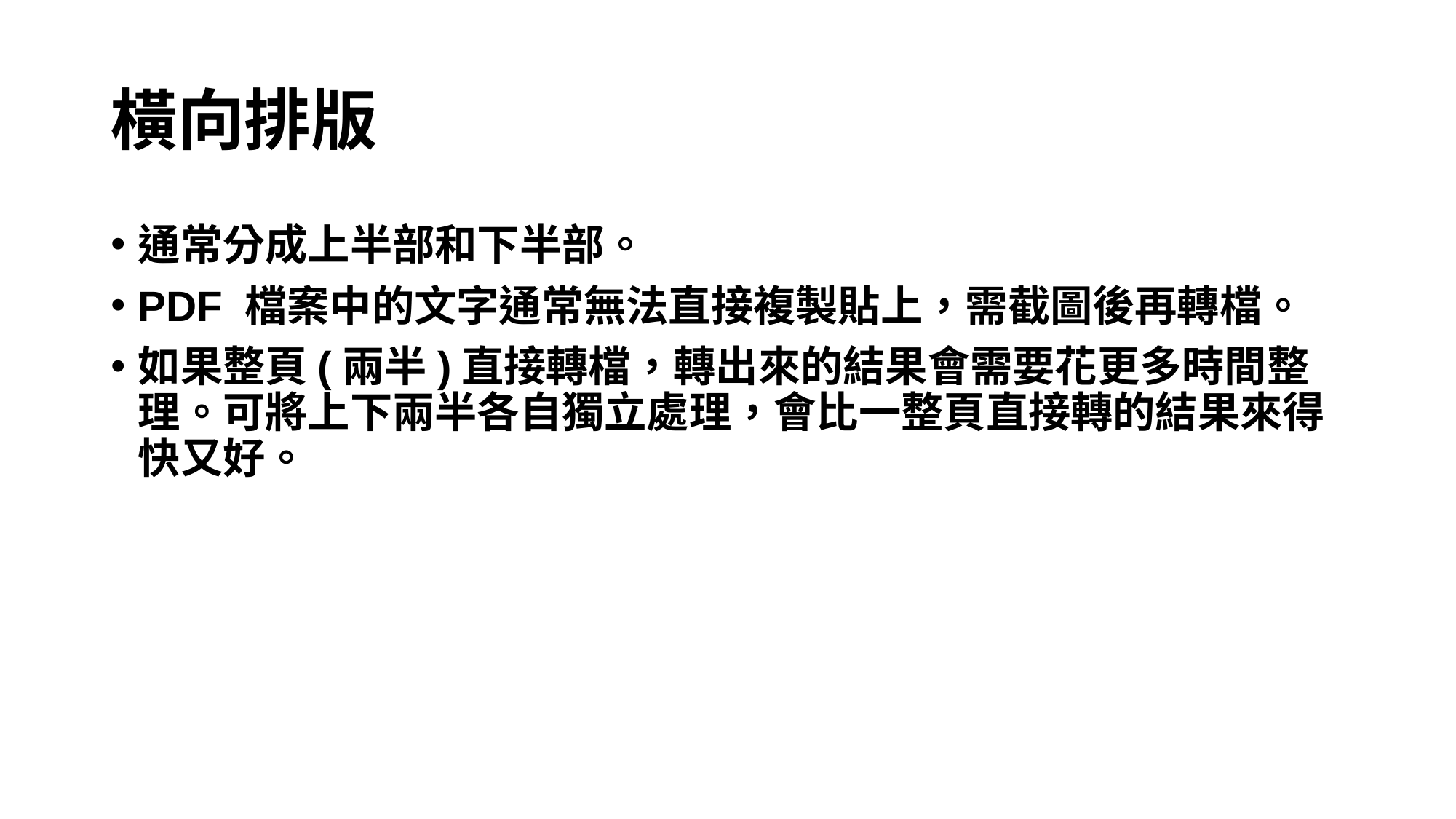

# 橫向排版
通常分成上半部和下半部。
PDF 檔案中的文字通常無法直接複製貼上，需截圖後再轉檔。
如果整頁(兩半)直接轉檔，轉出來的結果會需要花更多時間整理。可將上下兩半各自獨立處理，會比一整頁直接轉的結果來得快又好。